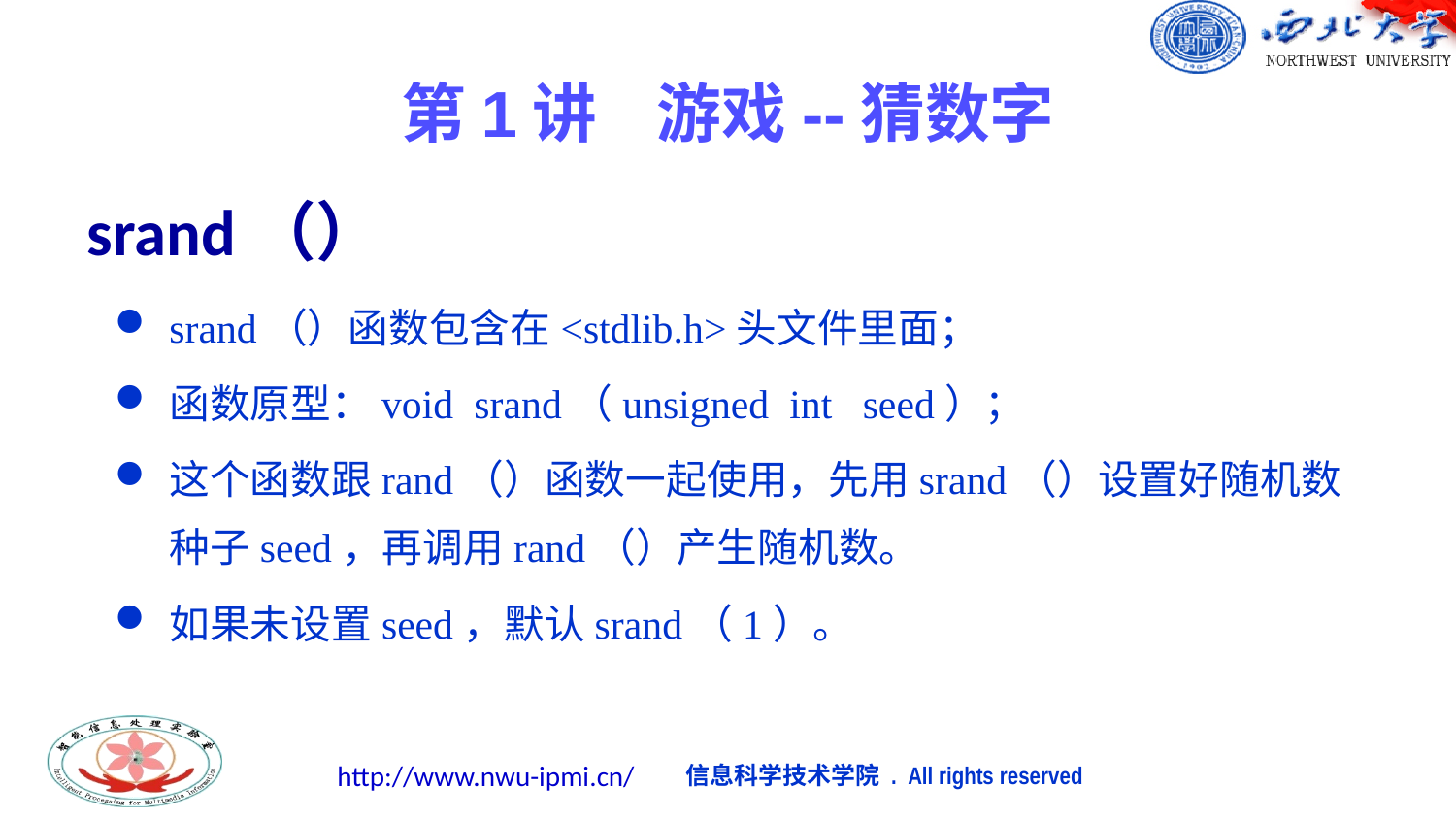

第1讲    游戏--猜数字
# srand（）
srand（）函数包含在<stdlib.h>头文件里面；
函数原型：void  srand（unsigned  int   seed）；
这个函数跟rand（）函数一起使用，先用srand（）设置好随机数种子seed，再调用rand（）产生随机数。
如果未设置seed，默认srand（1）。